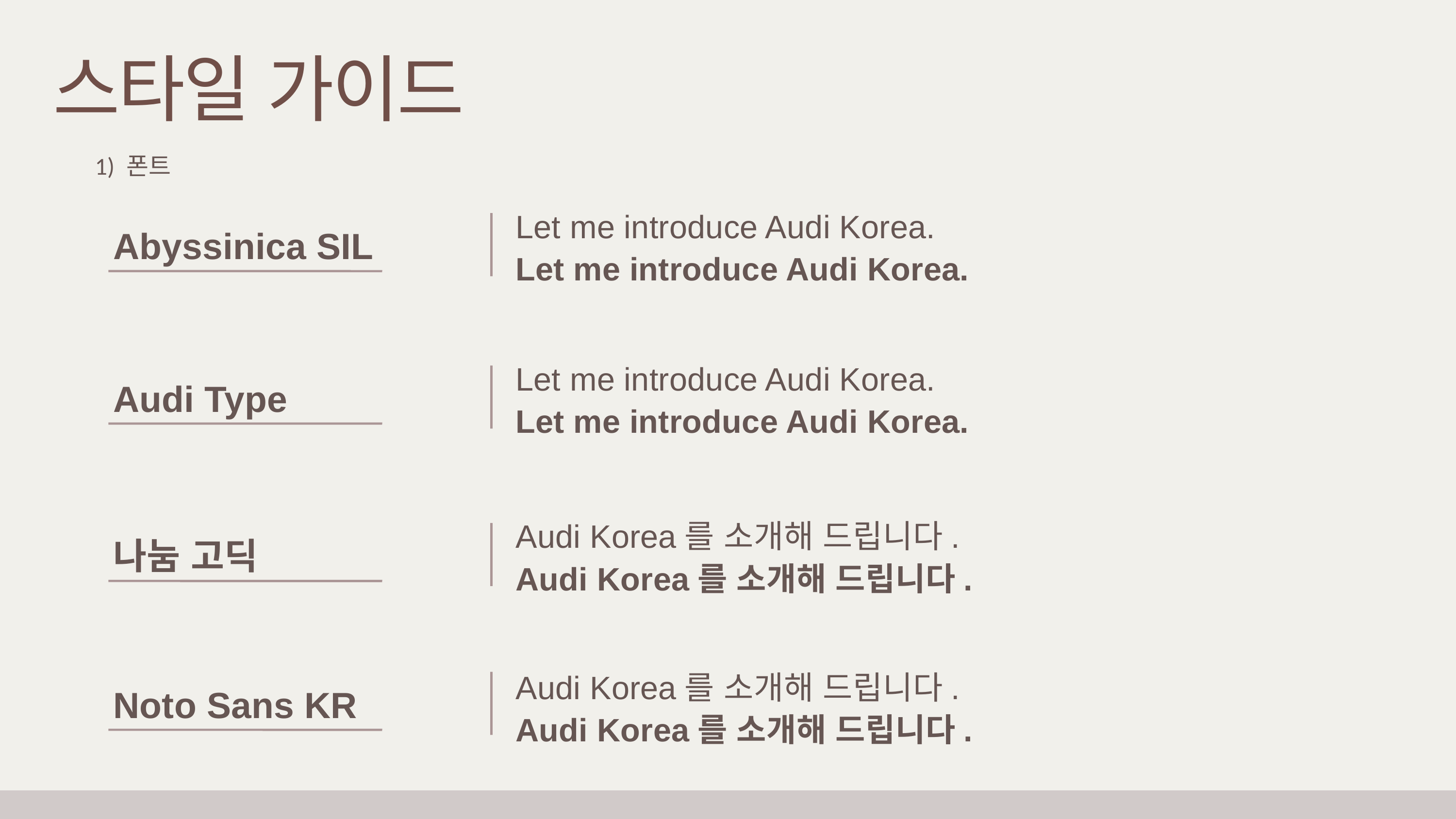

스타일 가이드
1) 폰트
Let me introduce Audi Korea.
Let me introduce Audi Korea.
Abyssinica SIL

Let me introduce Audi Korea.
Let me introduce Audi Korea.
Audi Type

Audi Korea를 소개해 드립니다.
Audi Korea를 소개해 드립니다.
나눔 고딕

Audi Korea를 소개해 드립니다.
Audi Korea를 소개해 드립니다.
Noto Sans KR